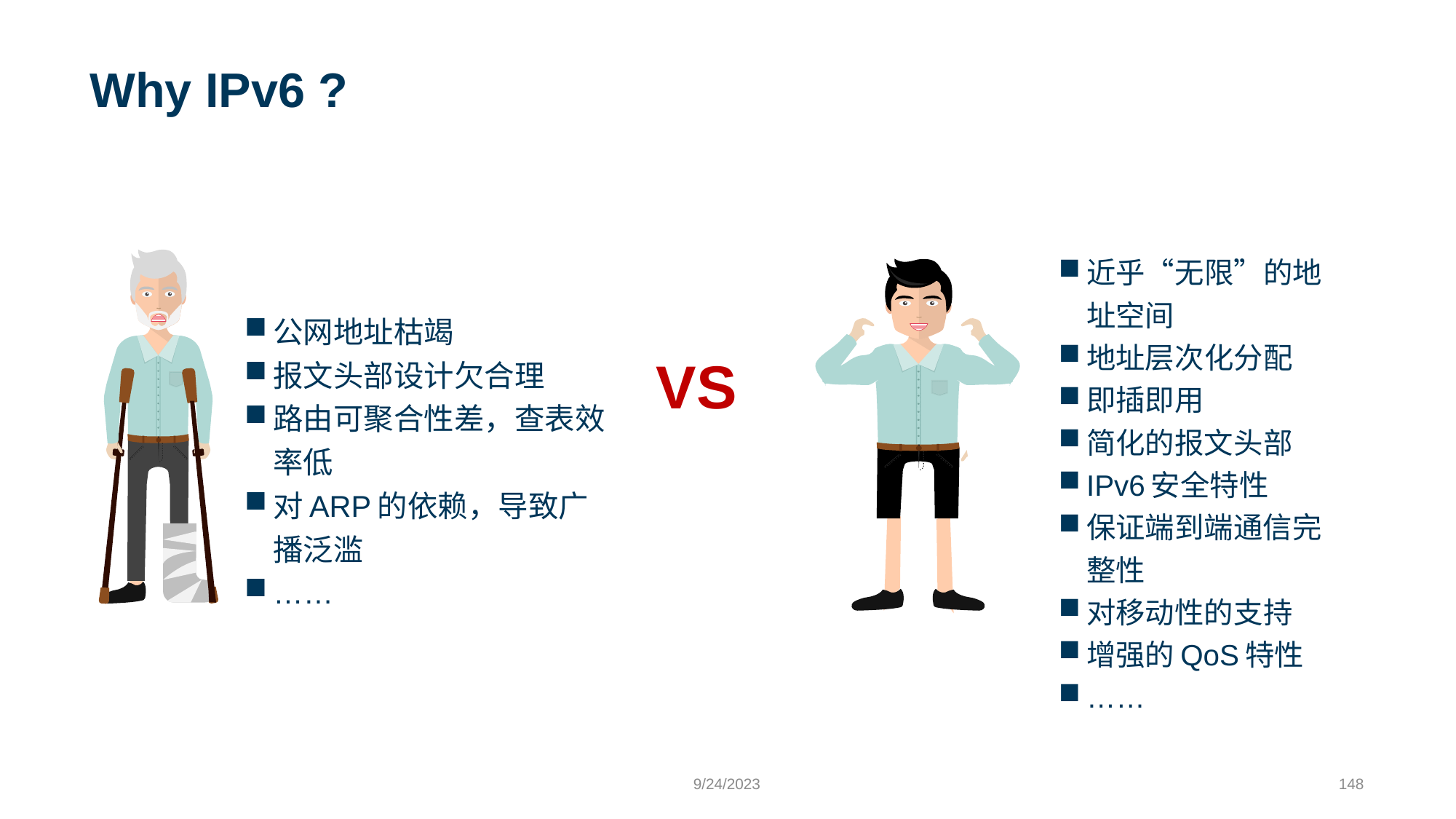

# Why IPv6 ?
近乎“无限”的地址空间
地址层次化分配
即插即用
简化的报文头部
IPv6安全特性
保证端到端通信完整性
对移动性的支持
增强的QoS特性
……

公网地址枯竭
报文头部设计欠合理
路由可聚合性差，查表效率低
对ARP的依赖，导致广播泛滥
……
VS

9/24/2023
148